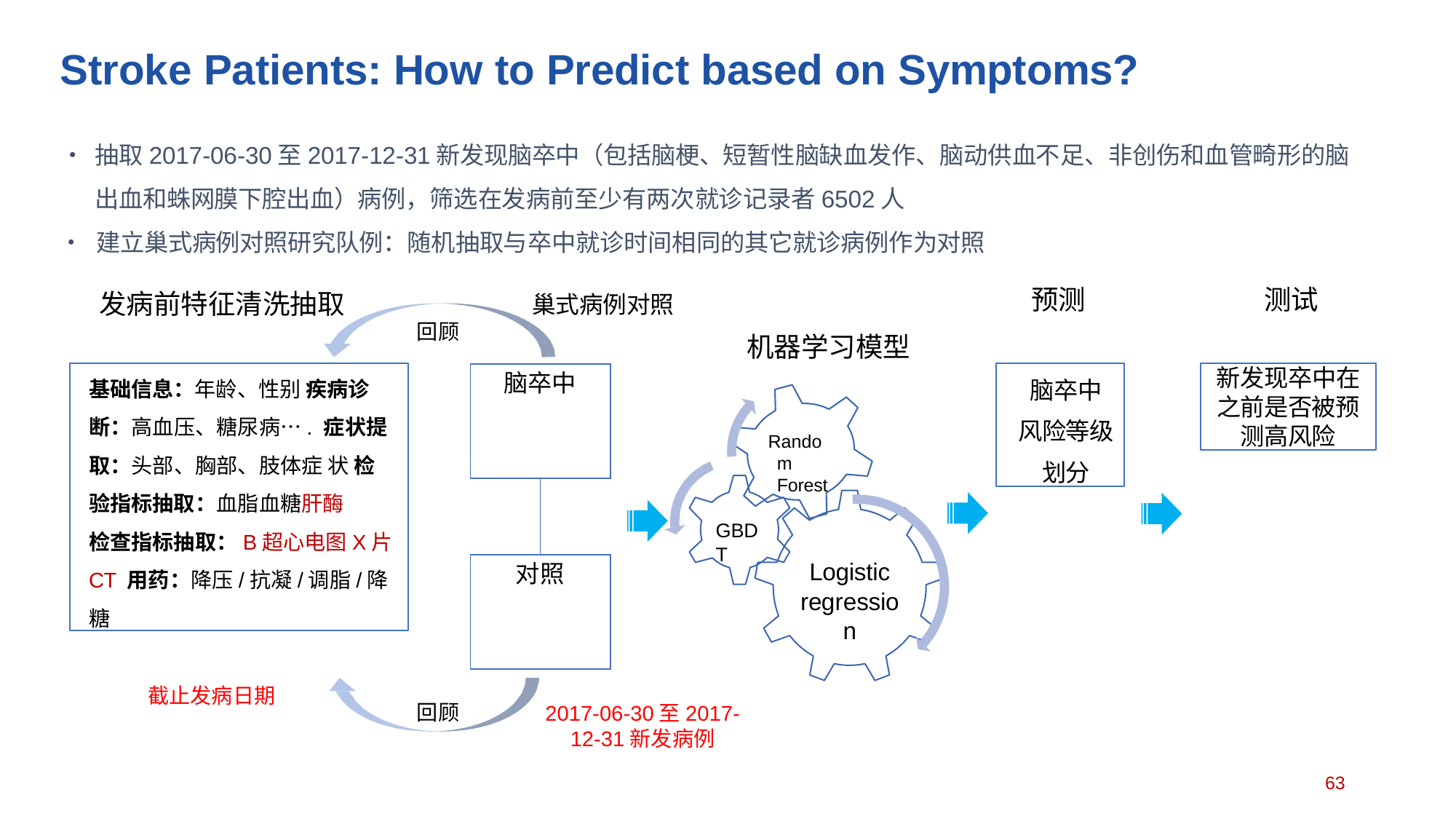

# Stroke Patients: How to Predict based on Symptoms?
•	抽取2017-06-30至2017-12-31新发现脑卒中（包括脑梗、短暂性脑缺血发作、脑动供血不足、非创伤和血管畸形的脑 出血和蛛网膜下腔出血）病例，筛选在发病前至少有两次就诊记录者6502人
•	建立巢式病例对照研究队例：随机抽取与卒中就诊时间相同的其它就诊病例作为对照
发病前特征清洗抽取	巢式病例对照
预测	测试

回顾
机器学习模型
基础信息：年龄、性别 疾病诊断：高血压、糖尿病…. 症状提取：头部、胸部、肢体症 状 检验指标抽取：血脂血糖肝酶
检查指标抽取：B超心电图X片CT 用药：降压/抗凝/调脂/降糖
脑卒中 风险等级 划分
新发现卒中在 之前是否被预 测高风险
| 脑卒中 |  |
| --- | --- |
|  |  |
| 对照 |  |

Random Forest

GBDT
Logistic
regression

截止发病日期
回顾
2017-06-30至2017-
12-31新发病例
63